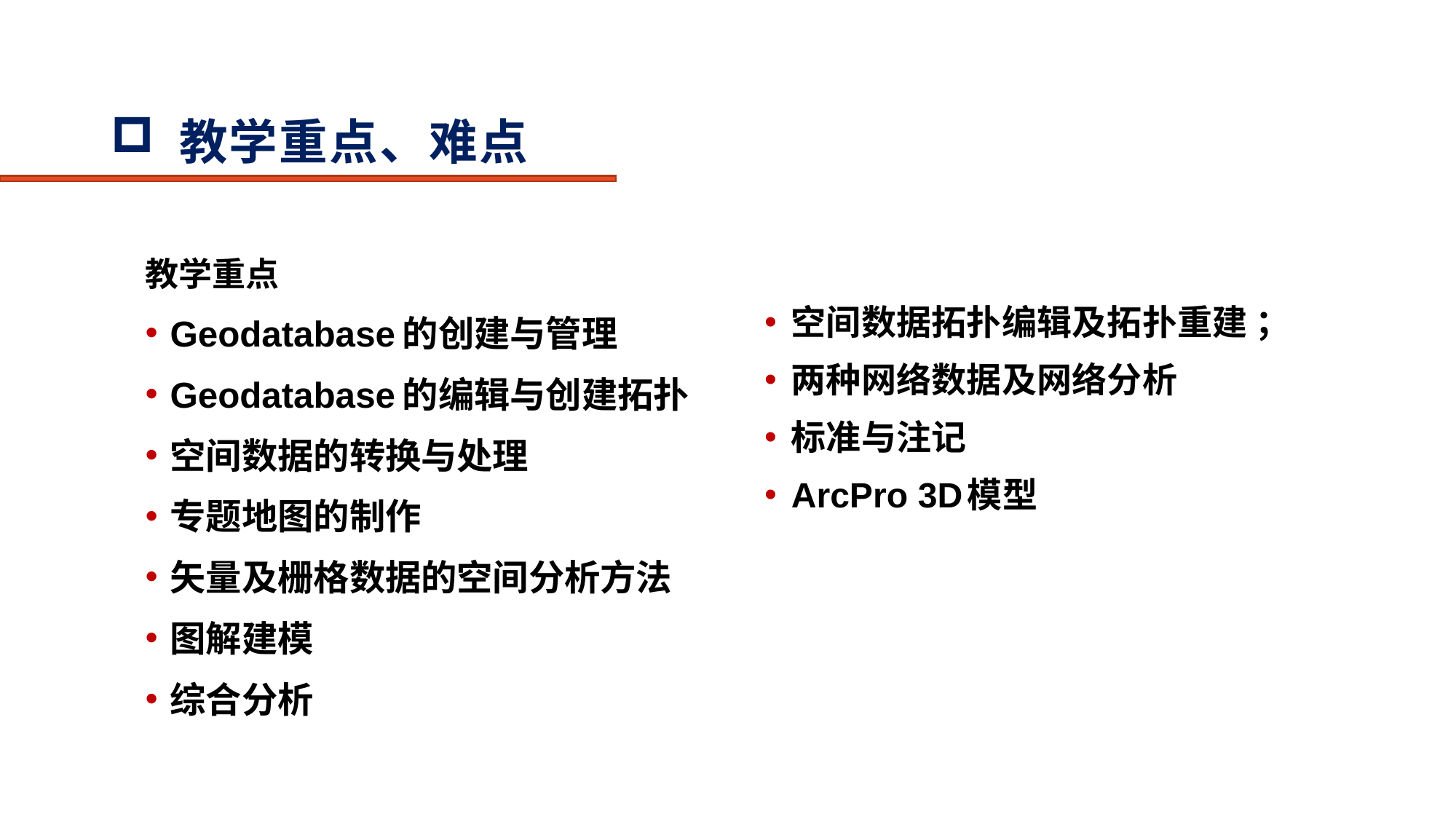

# 教学重点、难点

教学重点
Geodatabase的创建与管理
Geodatabase的编辑与创建拓扑
空间数据的转换与处理
专题地图的制作
矢量及栅格数据的空间分析方法
图解建模
综合分析
教学难点
空间数据拓扑编辑及拓扑重建 ；
两种网络数据及网络分析
标准与注记
ArcPro 3D模型